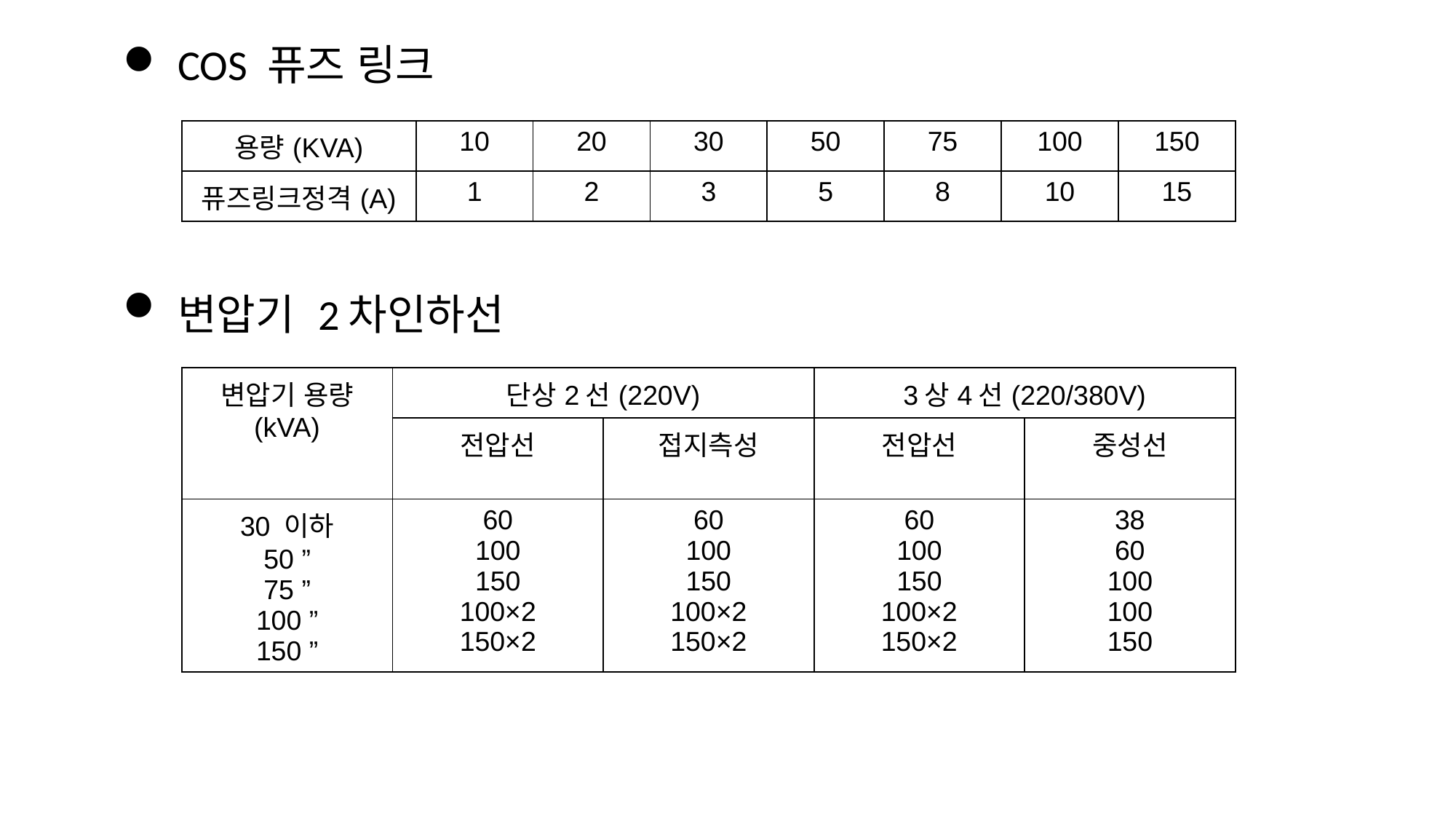

# COS 퓨즈 링크
| 용량(KVA) | 10 | 20 | 30 | 50 | 75 | 100 | 150 |
| --- | --- | --- | --- | --- | --- | --- | --- |
| 퓨즈링크정격(A) | 1 | 2 | 3 | 5 | 8 | 10 | 15 |
변압기 2차인하선
| 변압기 용량 (kVA) | 단상2선(220V) |  | 3상4선(220/380V) |  |
| --- | --- | --- | --- | --- |
|  | 전압선 | 접지측성 | 전압선 | 중성선 |
| 30 이하 50 ” 75 ” 100 ” 150 ” | 60 100 150 100×2 150×2 | 60 100 150 100×2 150×2 | 60 100 150 100×2 150×2 | 38 60 100 100 150 |